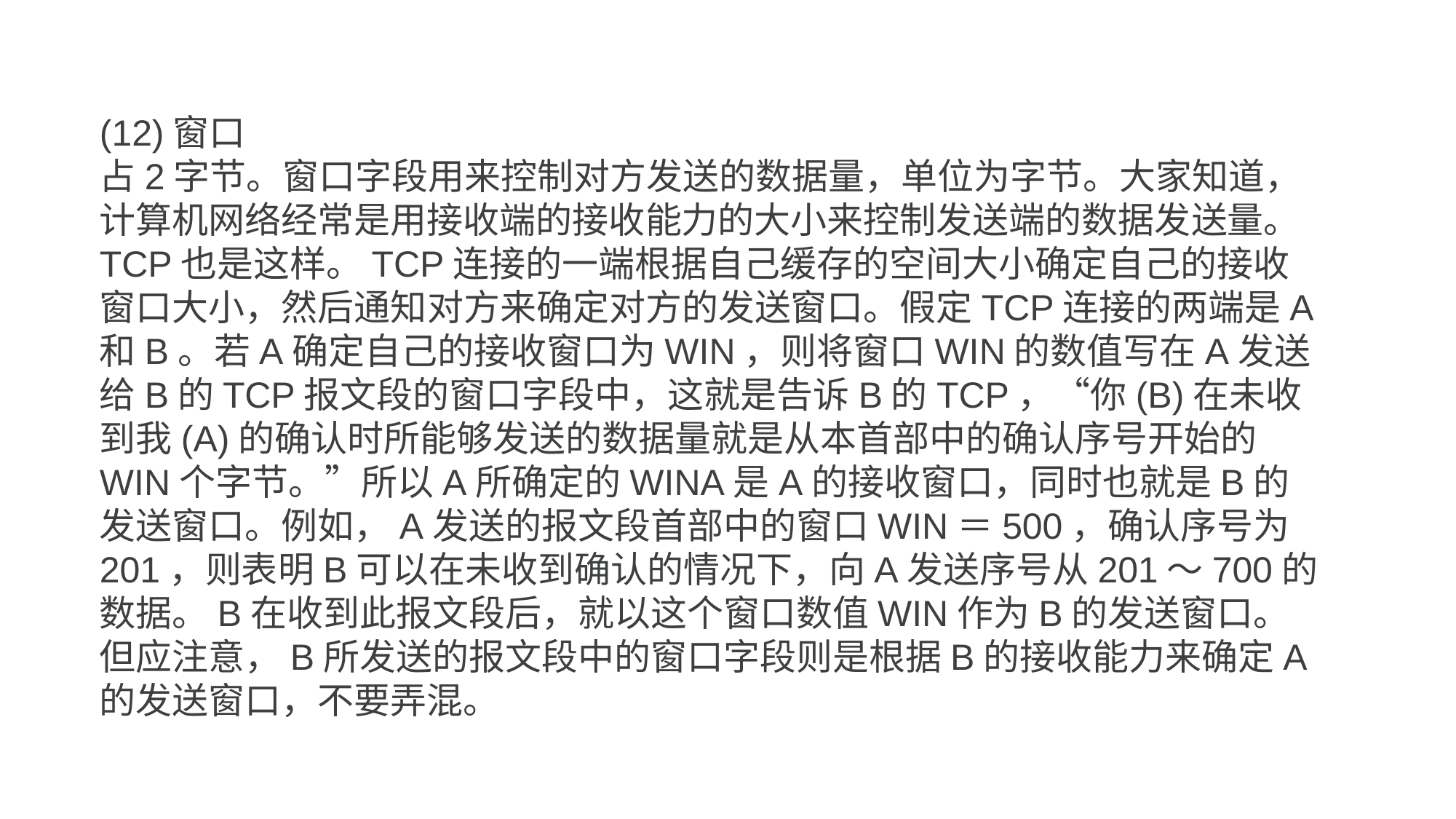

(12)窗口
占2字节。窗口字段用来控制对方发送的数据量，单位为字节。大家知道，计算机网络经常是用接收端的接收能力的大小来控制发送端的数据发送量。TCP也是这样。TCP连接的一端根据自己缓存的空间大小确定自己的接收窗口大小，然后通知对方来确定对方的发送窗口。假定TCP连接的两端是A和B。若A确定自己的接收窗口为WIN，则将窗口WIN的数值写在A发送给B的TCP报文段的窗口字段中，这就是告诉B的TCP，“你(B)在未收到我(A)的确认时所能够发送的数据量就是从本首部中的确认序号开始的WIN个字节。”所以A所确定的WINA是A的接收窗口，同时也就是B的发送窗口。例如，A发送的报文段首部中的窗口WIN＝500，确认序号为201，则表明B可以在未收到确认的情况下，向A发送序号从201～700的数据。B在收到此报文段后，就以这个窗口数值WIN作为B的发送窗口。但应注意，B所发送的报文段中的窗口字段则是根据B的接收能力来确定A的发送窗口，不要弄混。